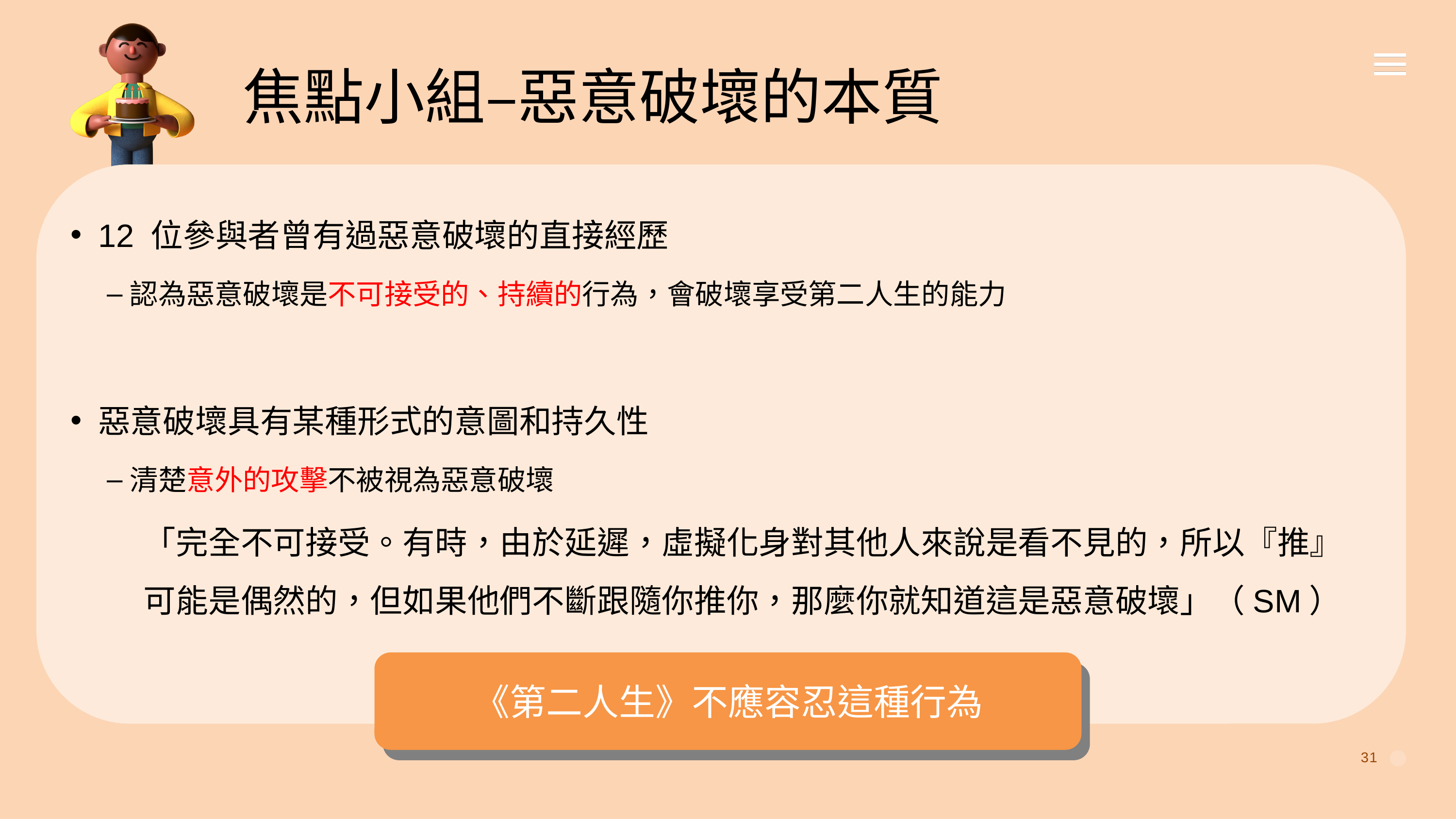

焦點小組–惡意破壞的本質

12 位參與者曾有過惡意破壞的直接經歷
認為惡意破壞是不可接受的、持續的行為，會破壞享受第二人生的能力

惡意破壞具有某種形式的意圖和持久性
清楚意外的攻擊不被視為惡意破壞
	「完全不可接受。有時，由於延遲，虛擬化身對其他人來說是看不見的，所以『推』	可能是偶然的，但如果他們不斷跟隨你推你，那麼你就知道這是惡意破壞」（SM）

《第二人生》不應容忍這種行為

31